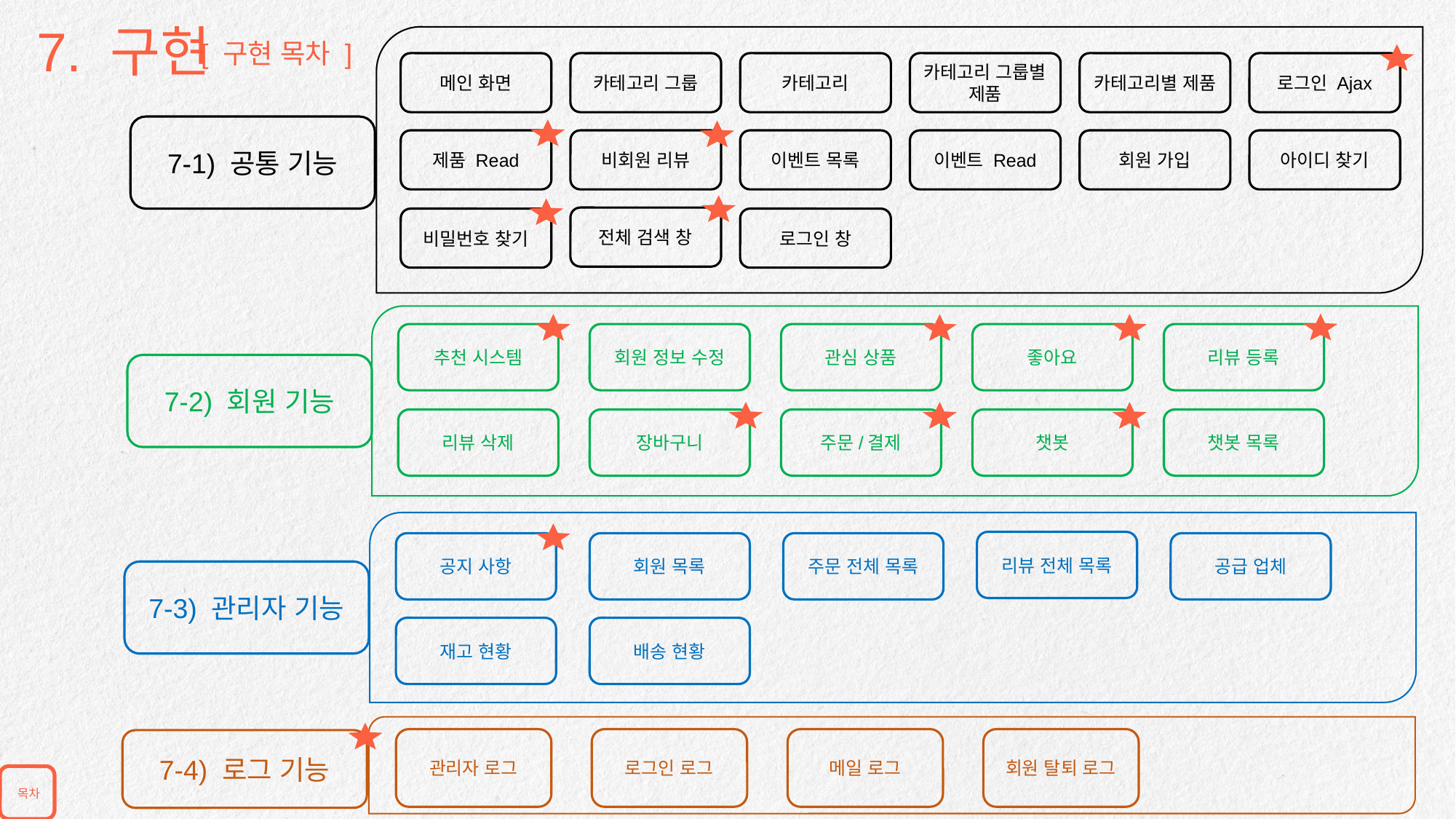

7. 구현

[ 구현 목차 ]

메인 화면
카테고리 그룹
카테고리
카테고리 그룹별 제품
카테고리별 제품
로그인 Ajax
7-1) 공통 기능

제품 Read
비회원 리뷰
이벤트 목록
이벤트 Read
회원 가입
아이디 찾기

전체 검색 창
비밀번호 찾기
로그인 창

추천 시스템
회원 정보 수정
관심 상품
좋아요
리뷰 등록
7-2) 회원 기능

리뷰 삭제
장바구니
주문/결제
챗봇
챗봇 목록

리뷰 전체 목록
공지 사항
회원 목록
주문 전체 목록
공급 업체
7-3) 관리자 기능
재고 현황
배송 현황

관리자 로그
로그인 로그
메일 로그
회원 탈퇴 로그
7-4) 로그 기능

목차